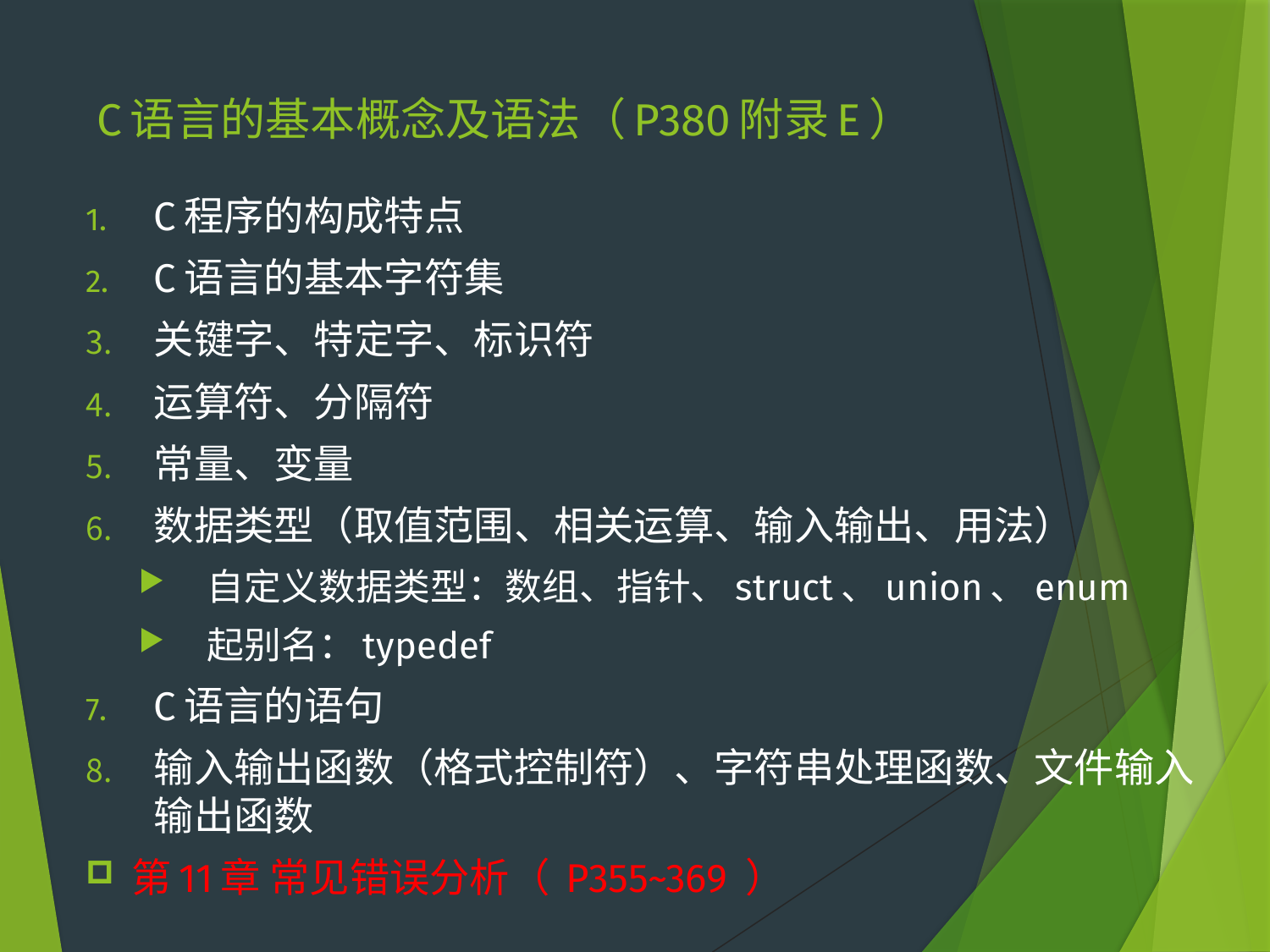

# C语言的基本概念及语法（P380附录E）
C程序的构成特点
C语言的基本字符集
关键字、特定字、标识符
运算符、分隔符
常量、变量
数据类型（取值范围、相关运算、输入输出、用法）
自定义数据类型：数组、指针、struct、union、enum
起别名：typedef
C语言的语句
输入输出函数（格式控制符）、字符串处理函数、文件输入输出函数
第11章 常见错误分析（ P355~369 ）